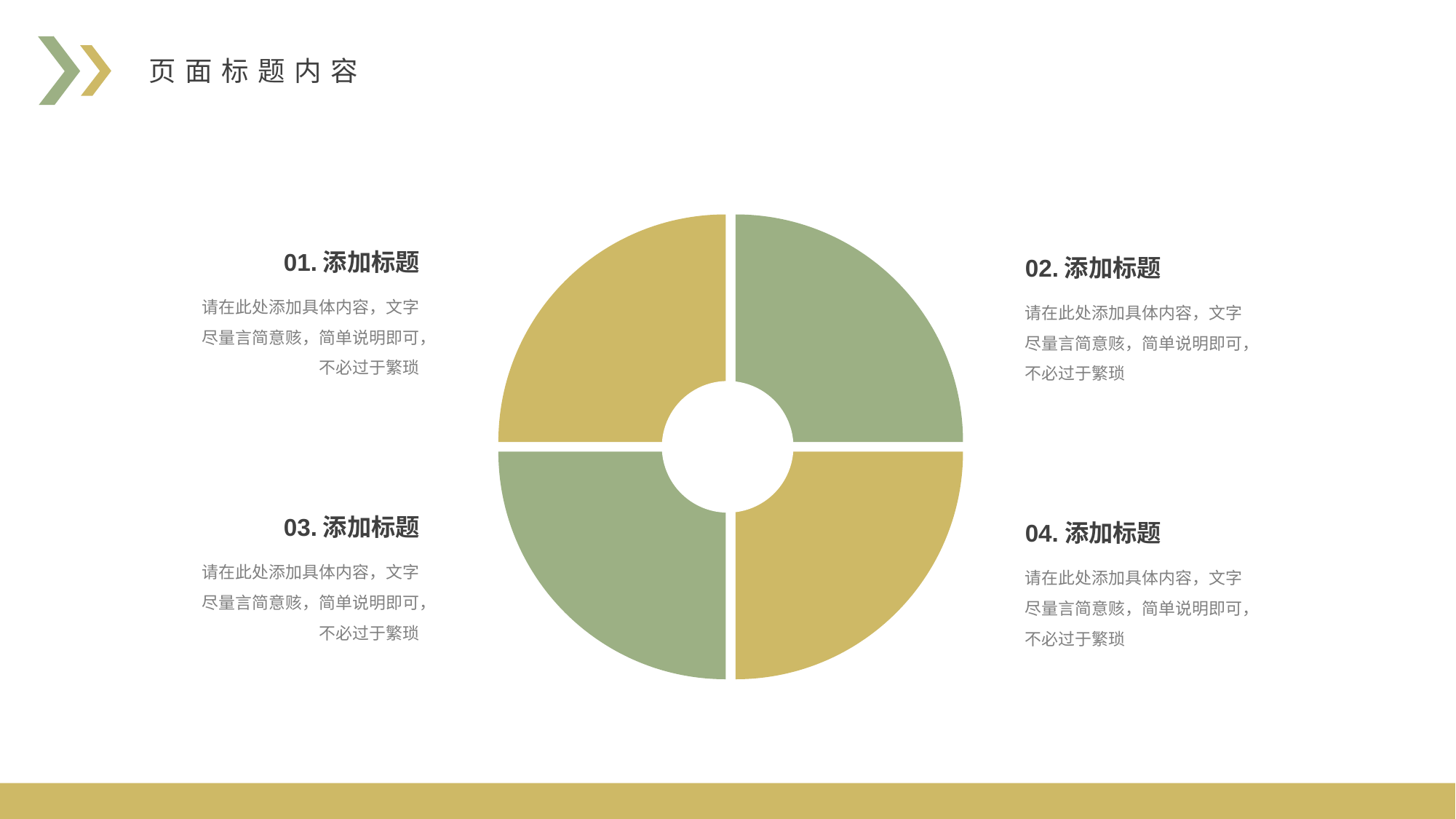

页面标题内容

01.添加标题
02.添加标题
请在此处添加具体内容，文字尽量言简意赅，简单说明即可，不必过于繁琐
请在此处添加具体内容，文字尽量言简意赅，简单说明即可，不必过于繁琐
03.添加标题
04.添加标题
请在此处添加具体内容，文字尽量言简意赅，简单说明即可，不必过于繁琐
请在此处添加具体内容，文字尽量言简意赅，简单说明即可，不必过于繁琐